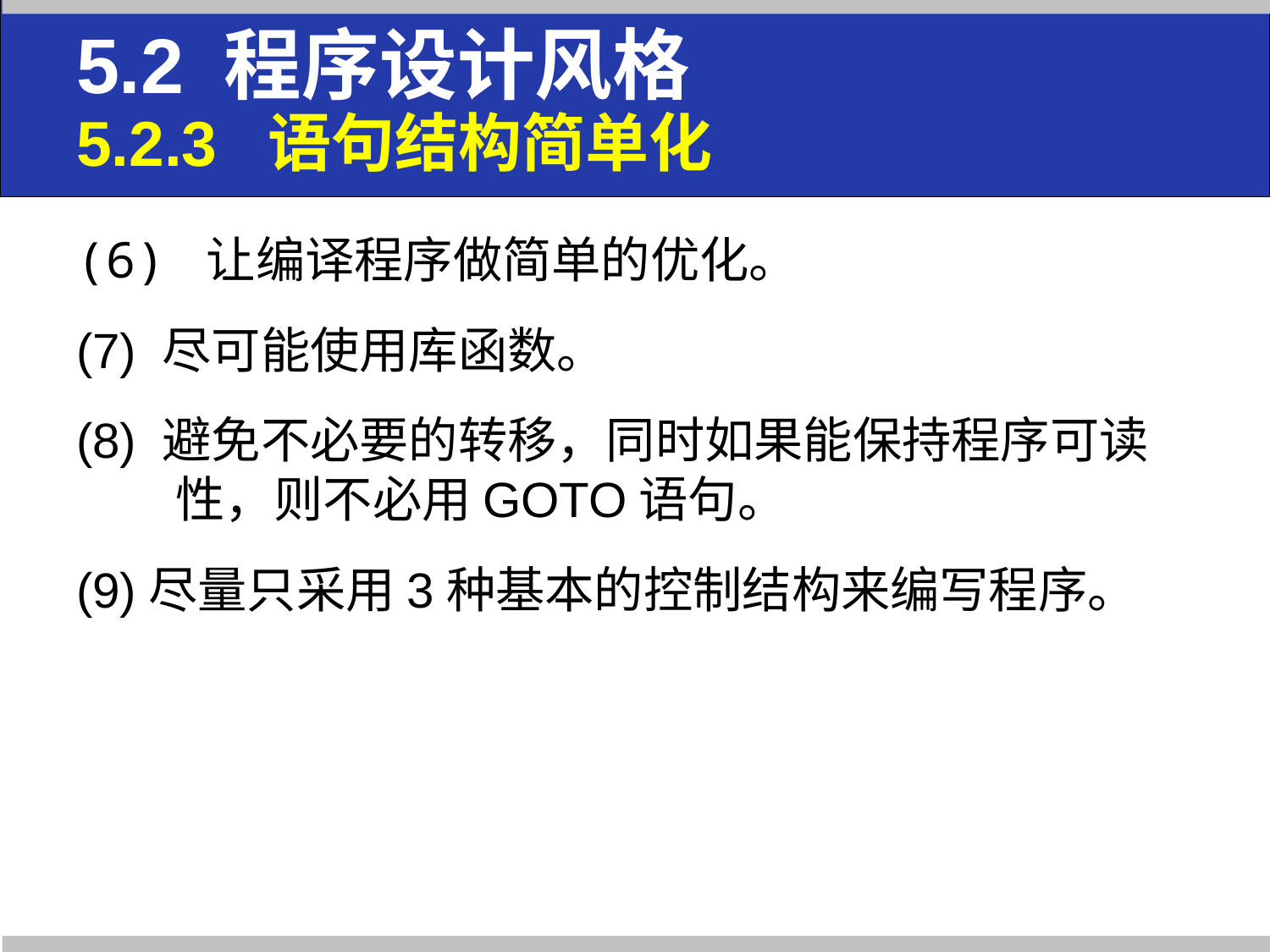

# 5.2 程序设计风格 5.2.3  语句结构简单化
(6) 让编译程序做简单的优化。
(7) 尽可能使用库函数。
(8) 避免不必要的转移，同时如果能保持程序可读性，则不必用GOTO语句。
(9)尽量只采用3种基本的控制结构来编写程序。

666